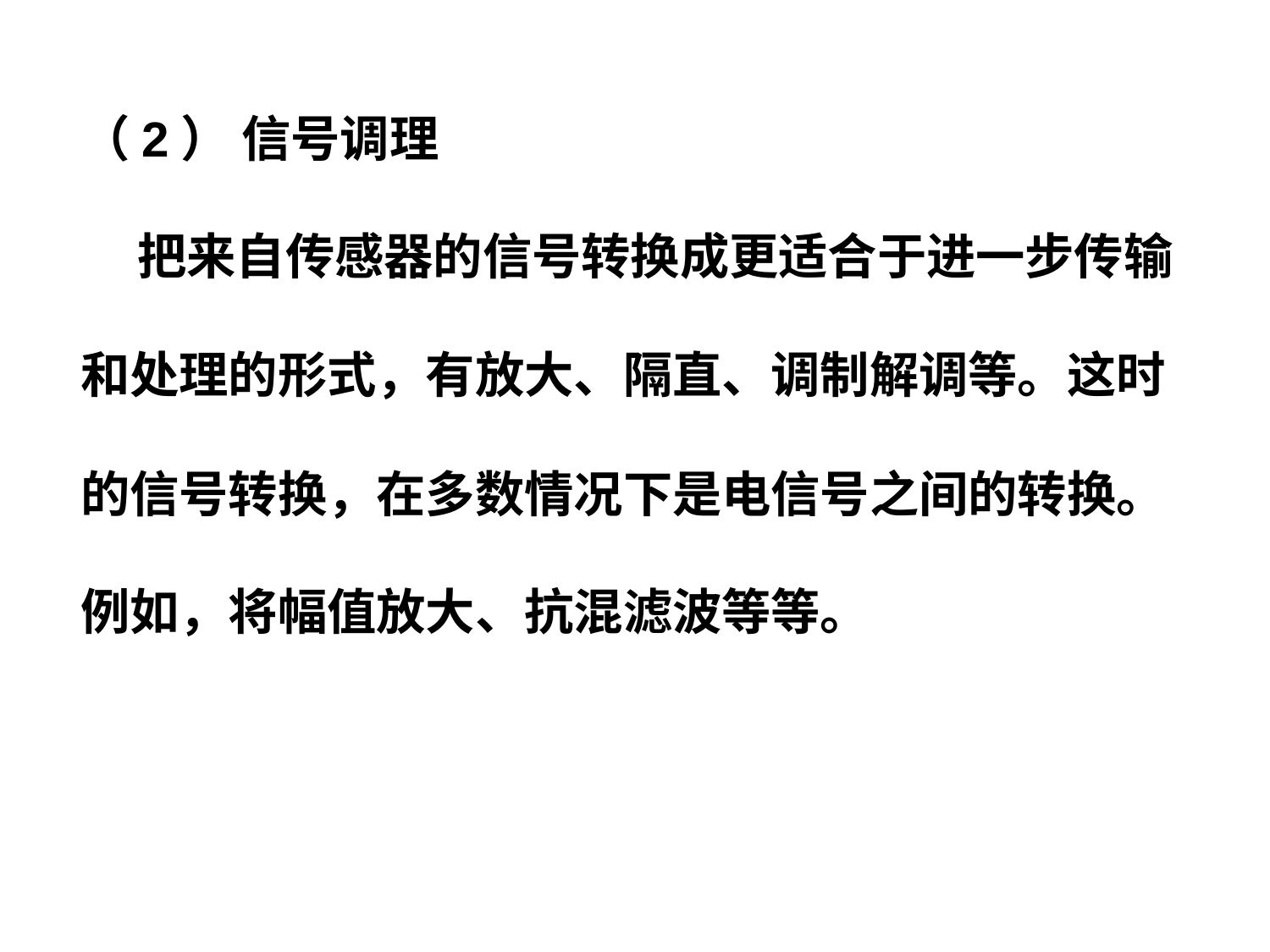

（2） 信号调理
    把来自传感器的信号转换成更适合于进一步传输和处理的形式，有放大、隔直、调制解调等。这时的信号转换，在多数情况下是电信号之间的转换。例如，将幅值放大、抗混滤波等等。